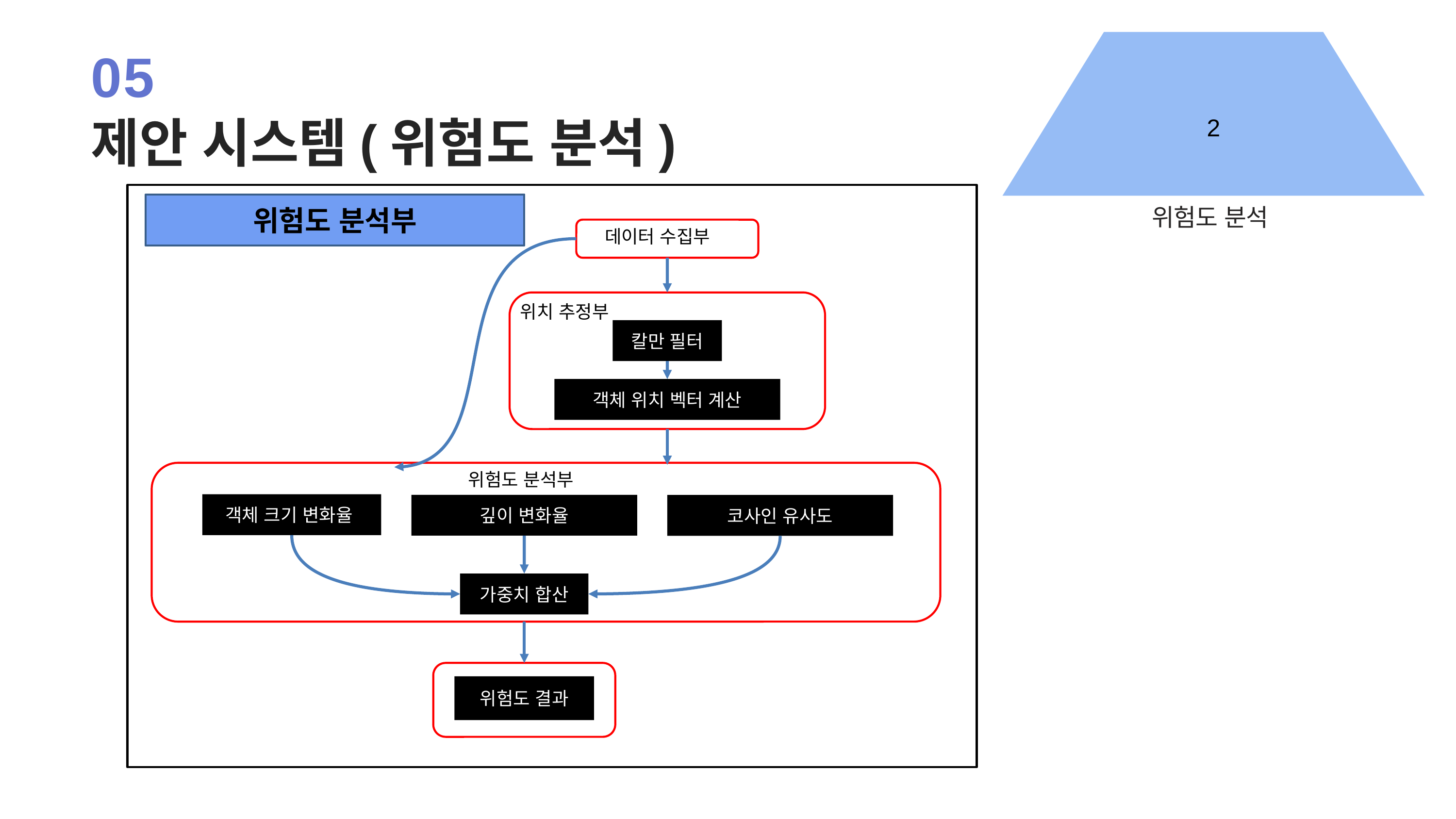

05
2
제안 시스템(위험도 분석)

위험도 분석부
위험도 분석

데이터 수집부

위치 추정부
칼만 필터
객체 위치 벡터 계산

위험도 분석부
객체 크기 변화율
깊이 변화율
코사인 유사도
가중치 합산

위험도 결과